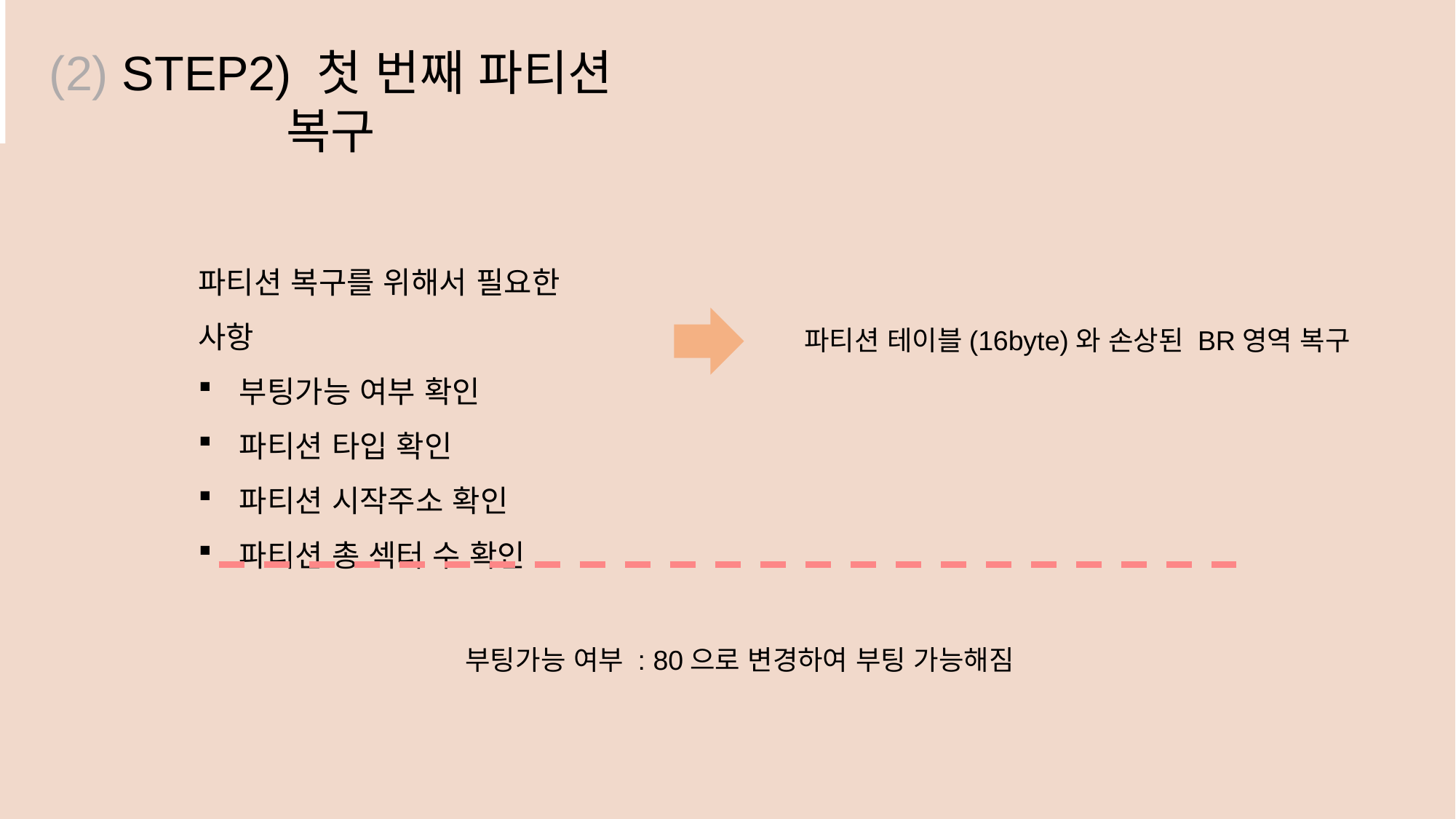

(2) STEP2) 첫 번째 파티션 복구
파티션 복구를 위해서 필요한 사항
부팅가능 여부 확인
파티션 타입 확인
파티션 시작주소 확인
파티션 총 섹터 수 확인

파티션 테이블(16byte)와 손상된 BR영역 복구
부팅가능 여부 : 80으로 변경하여 부팅 가능해짐